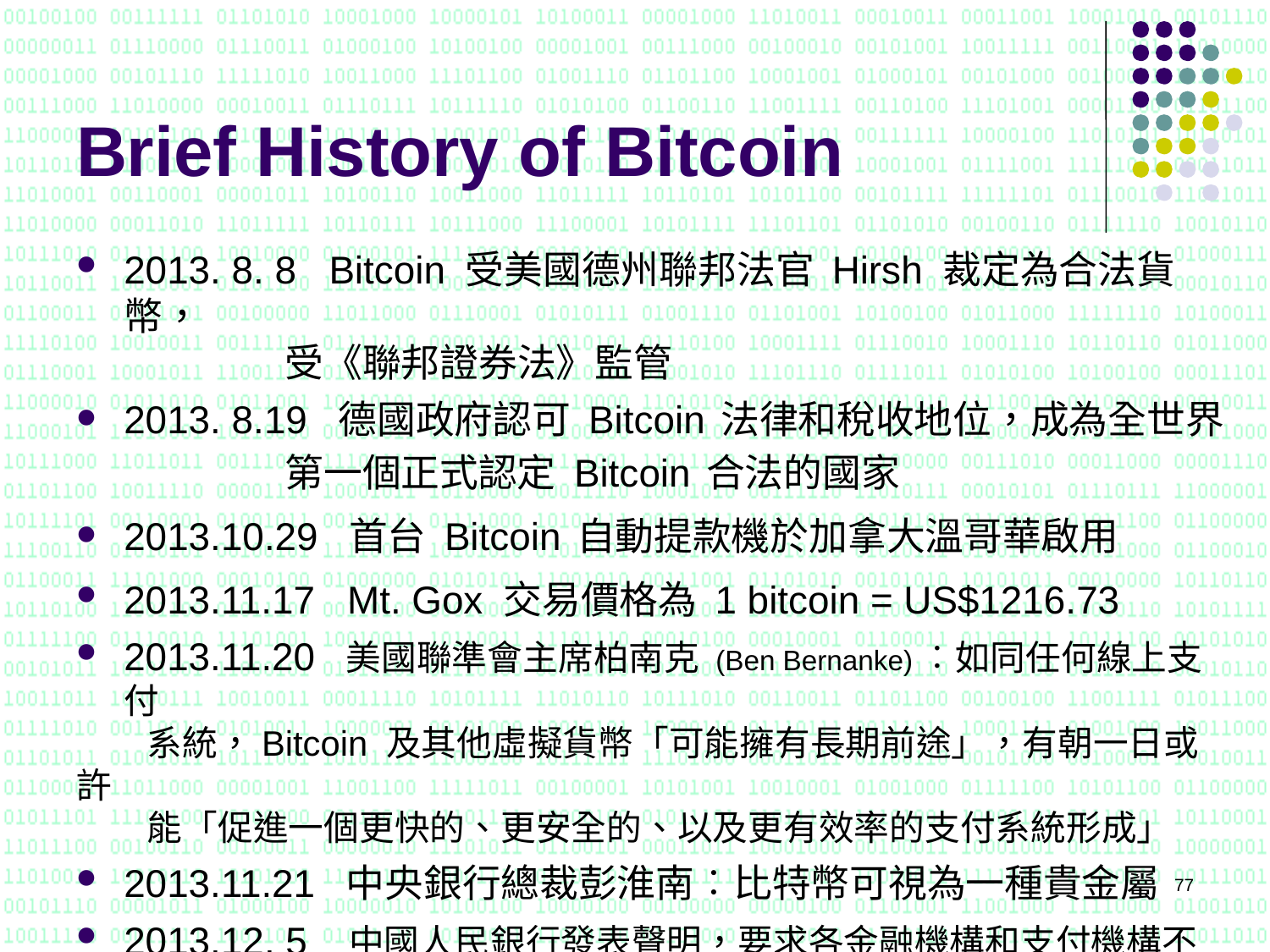

# Brief History of Bitcoin
2013. 8. 8   Bitcoin 受美國德州聯邦法官 Hirsh 裁定為合法貨幣，
                       受《聯邦證券法》監管
2013. 8.19  德國政府認可 Bitcoin 法律和稅收地位，成為全世界
                       第一個正式認定 Bitcoin 合法的國家
2013.10.29  首台 Bitcoin 自動提款機於加拿大溫哥華啟用
2013.11.17   Mt. Gox 交易價格為 1 bitcoin = US$1216.73
2013.11.20  美國聯準會主席柏南克 (Ben Bernanke)︰如同任何線上支付
        系統，Bitcoin 及其他虛擬貨幣「可能擁有長期前途」，有朝一日或許
        能「促進一個更快的、更安全的、以及更有效率的支付系統形成」
2013.11.21  中央銀行總裁彭淮南︰比特幣可視為一種貴金屬
2013.12. 5   中國人民銀行發表聲明，要求各金融機構和支付機構不得
        以比特幣為產品定價，不得直接或間接為客戶提供與比特幣相關服務
77